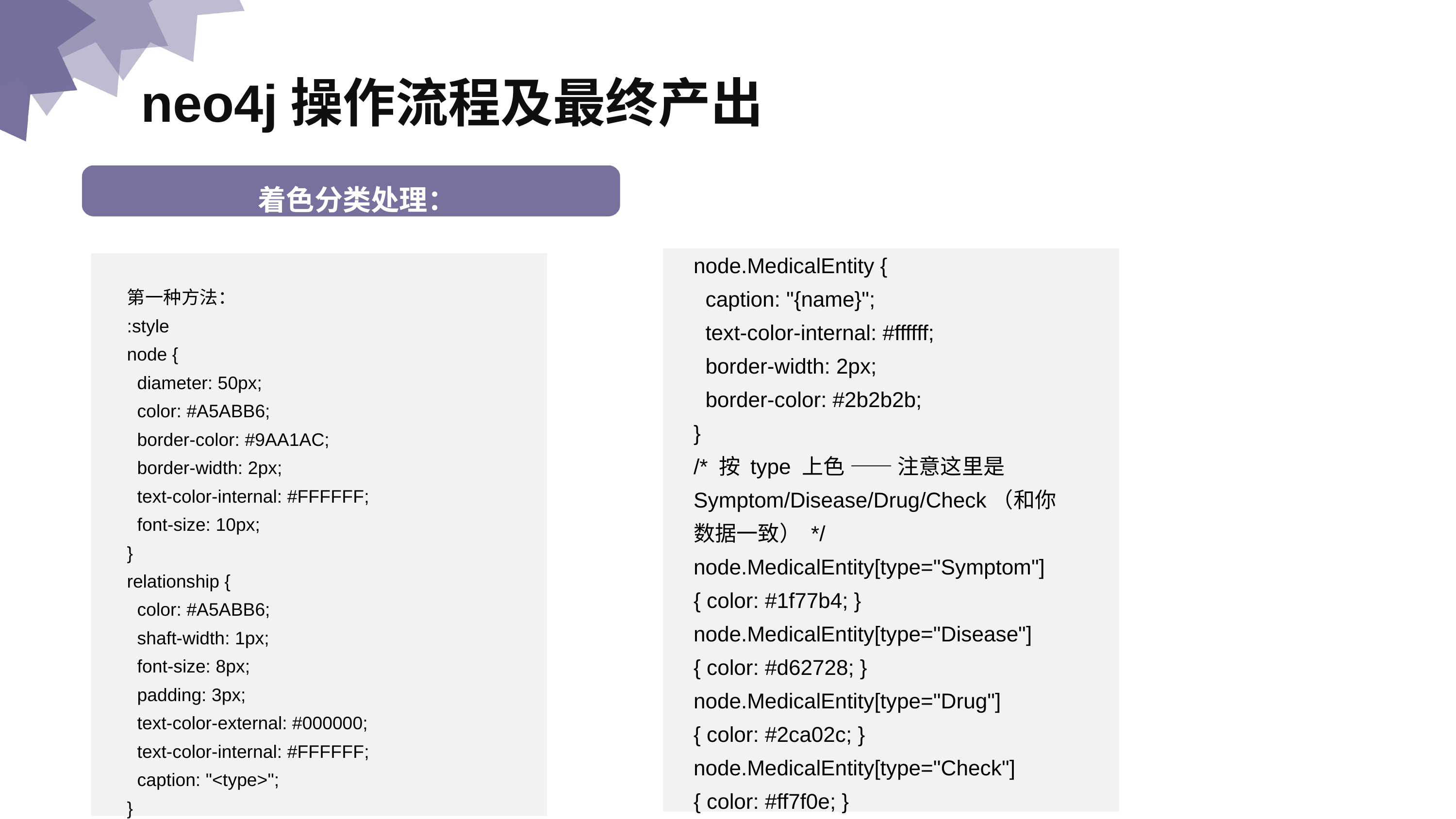

neo4j操作流程及最终产出
         幻觉的原因分析

着色分类处理：

node.MedicalEntity {
  caption: "{name}";
  text-color-internal: #ffffff;
  border-width: 2px;
  border-color: #2b2b2b;
}
/* 按 type 上色 —— 注意这里是 Symptom/Disease/Drug/Check（和你数据一致） */
node.MedicalEntity[type="Symptom"] { color: #1f77b4; }
node.MedicalEntity[type="Disease"] { color: #d62728; }
node.MedicalEntity[type="Drug"]   { color: #2ca02c; }
node.MedicalEntity[type="Check"]  { color: #ff7f0e; }

第一种方法：
:style
node {
  diameter: 50px;
  color: #A5ABB6;
  border-color: #9AA1AC;
  border-width: 2px;
  text-color-internal: #FFFFFF;
  font-size: 10px;
}
relationship {
  color: #A5ABB6;
  shaft-width: 1px;
  font-size: 8px;
  padding: 3px;
  text-color-external: #000000;
  text-color-internal: #FFFFFF;
  caption: "<type>";
}